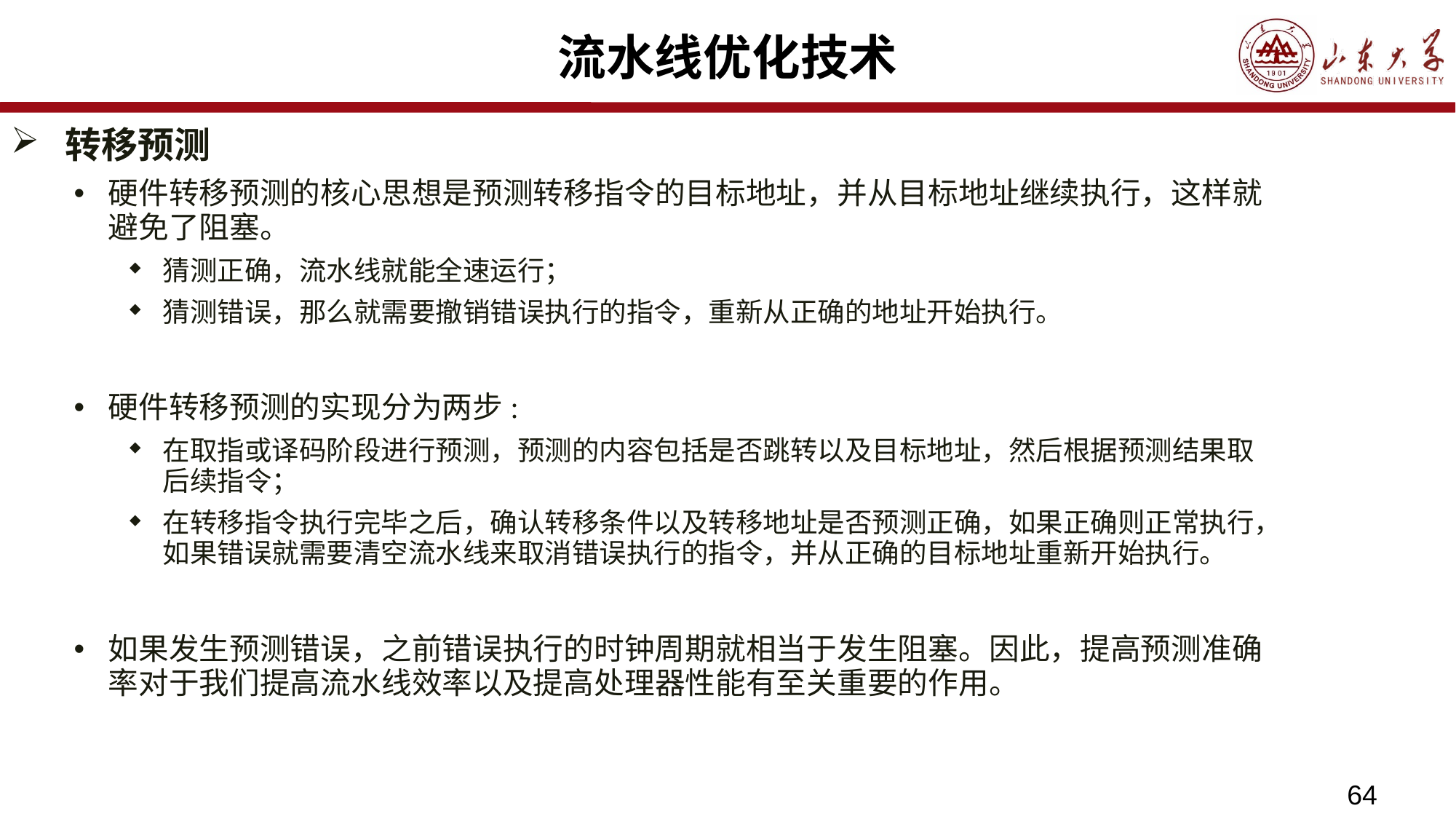

# 流水线优化技术
转移预测
硬件转移预测的核心思想是预测转移指令的目标地址，并从目标地址继续执行，这样就避免了阻塞。
猜测正确，流水线就能全速运行；
猜测错误，那么就需要撤销错误执行的指令，重新从正确的地址开始执行。

硬件转移预测的实现分为两步:
在取指或译码阶段进行预测，预测的内容包括是否跳转以及目标地址，然后根据预测结果取后续指令；
在转移指令执行完毕之后，确认转移条件以及转移地址是否预测正确，如果正确则正常执行，如果错误就需要清空流水线来取消错误执行的指令，并从正确的目标地址重新开始执行。

如果发生预测错误，之前错误执行的时钟周期就相当于发生阻塞。因此，提高预测准确率对于我们提高流水线效率以及提高处理器性能有至关重要的作用。

64